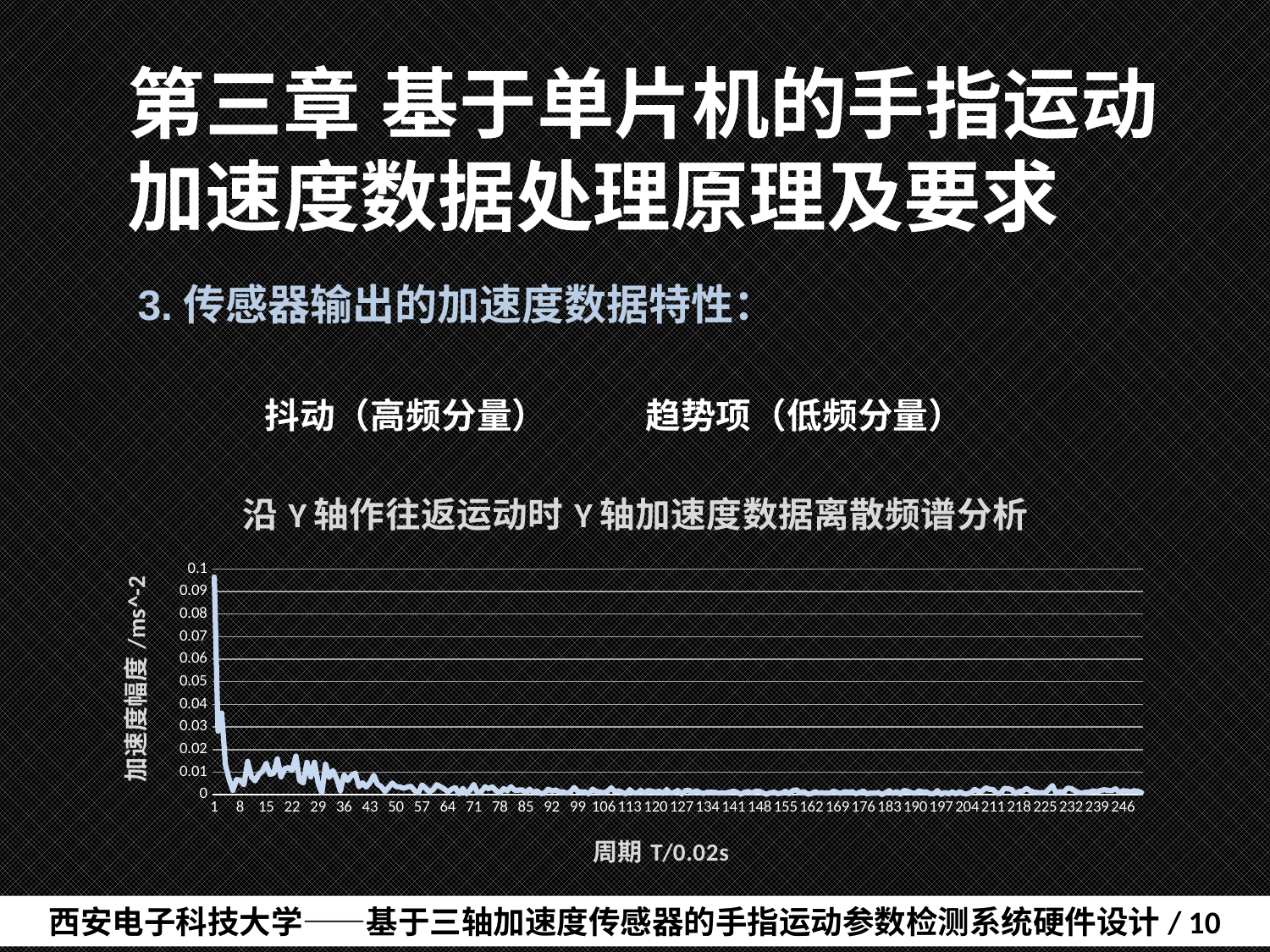

# 第三章	基于单片机的手指运动加速度数据处理原理及要求
3.传感器输出的加速度数据特性：

	抖动（高频分量）	趋势项（低频分量）

### Chart: 沿Y轴作往返运动时Y轴加速度数据离散频谱分析

| Category | 幅度/ms^-2 |
|---|---|
西安电子科技大学——基于三轴加速度传感器的手指运动参数检测系统硬件设计/ 10